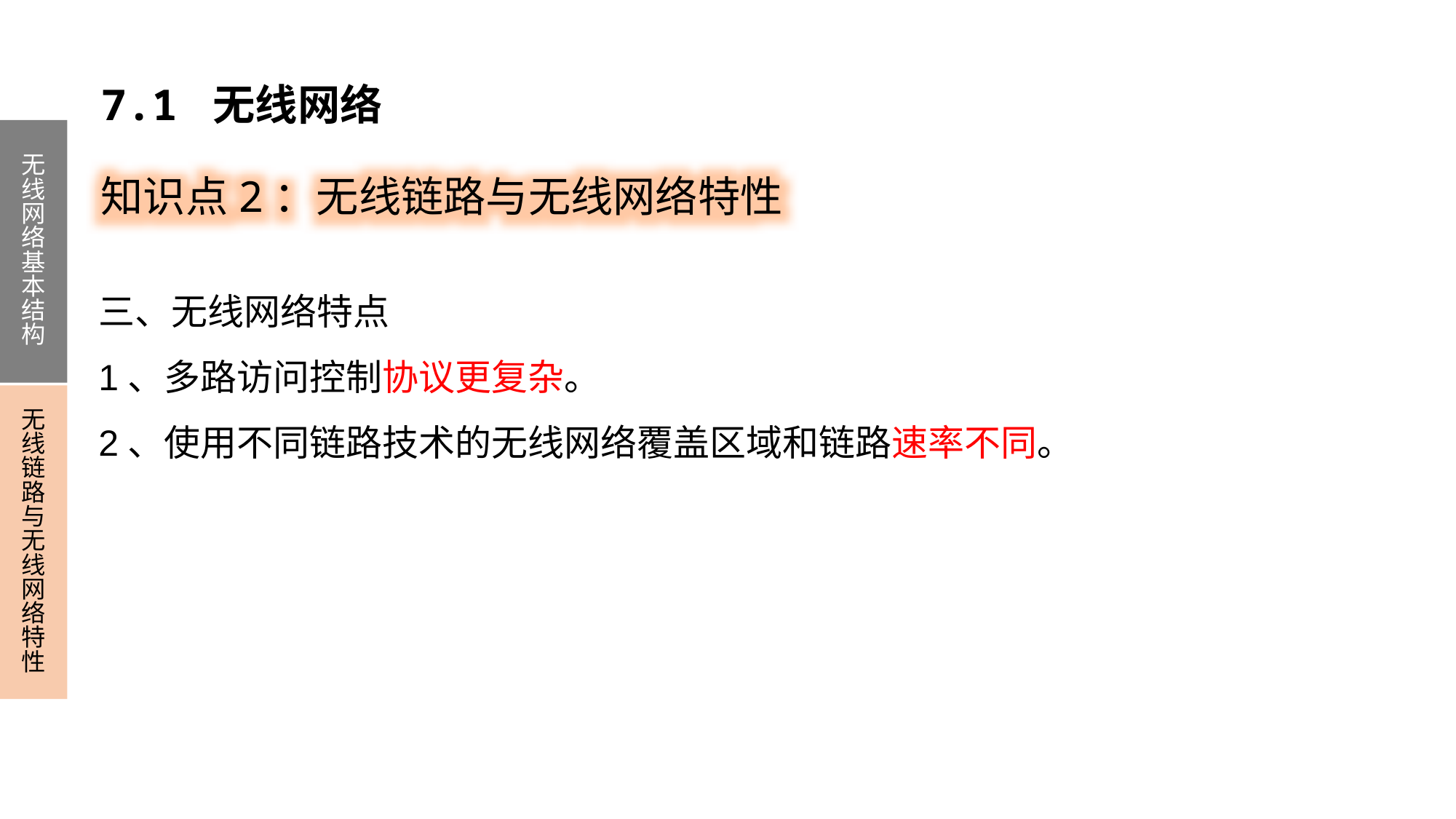

7.1 无线网络
无线网络基本结构
无线链路与无线网络特性
知识点2：无线链路与无线网络特性
三、无线网络特点
1、多路访问控制协议更复杂。
2、使用不同链路技术的无线网络覆盖区域和链路速率不同。